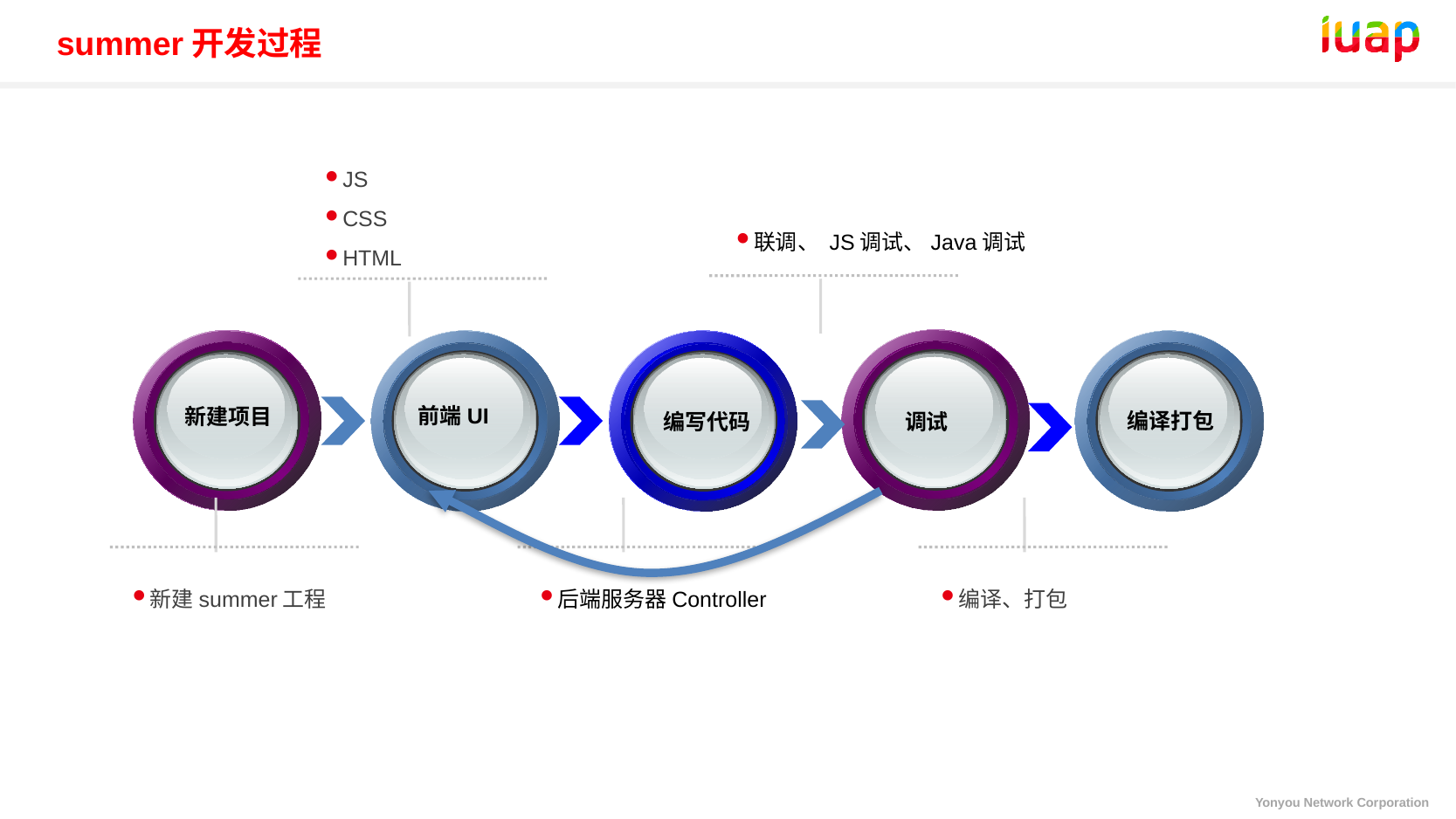

summer开发过程

联调、 JS调试、Java调试
JS
CSS
HTML

前端UI
新建项目

编译打包
编写代码
调试

新建summer工程
后端服务器Controller
编译、打包